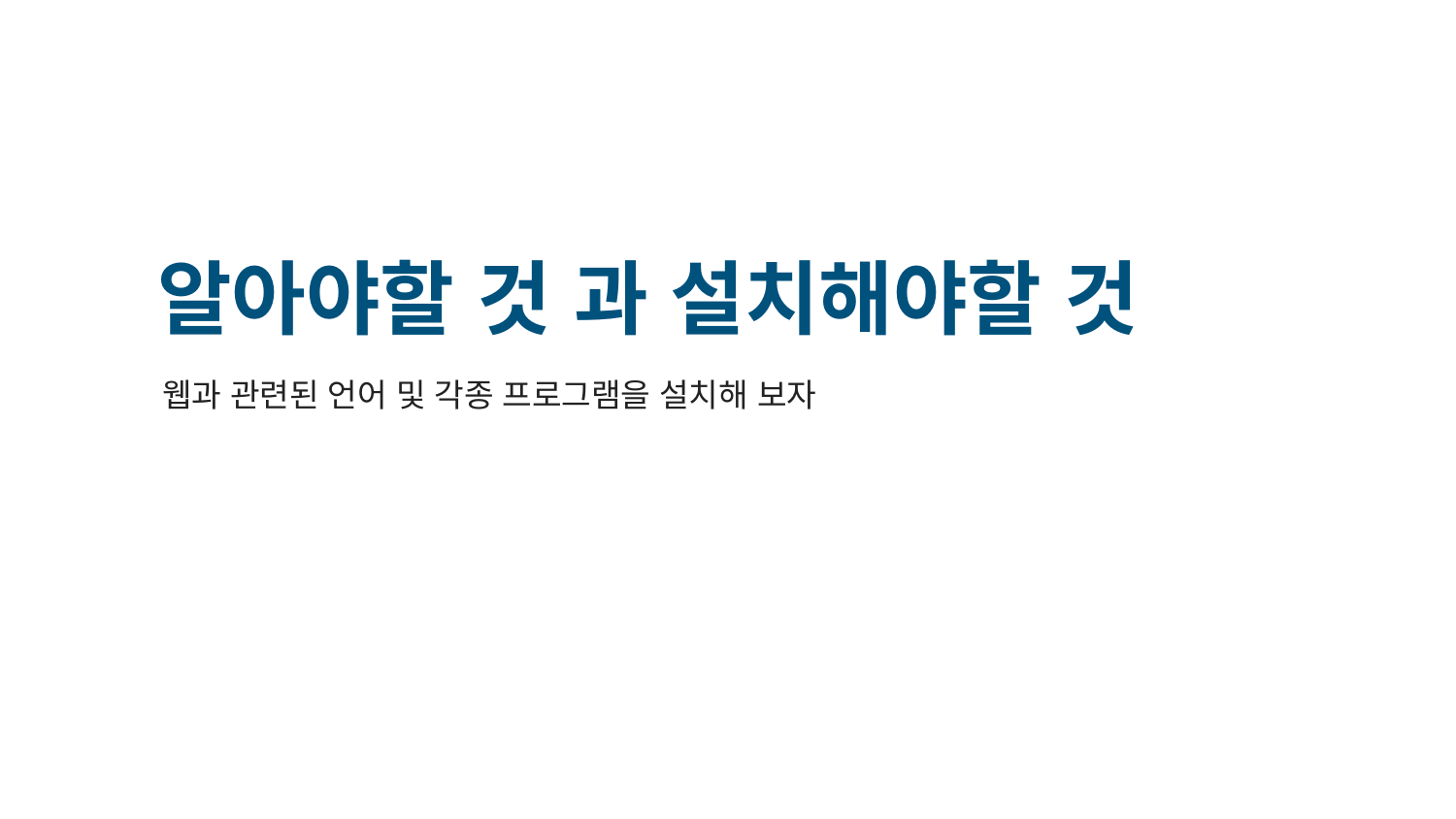

알아야할 것 과 설치해야할 것
웹과 관련된 언어 및 각종 프로그램을 설치해 보자